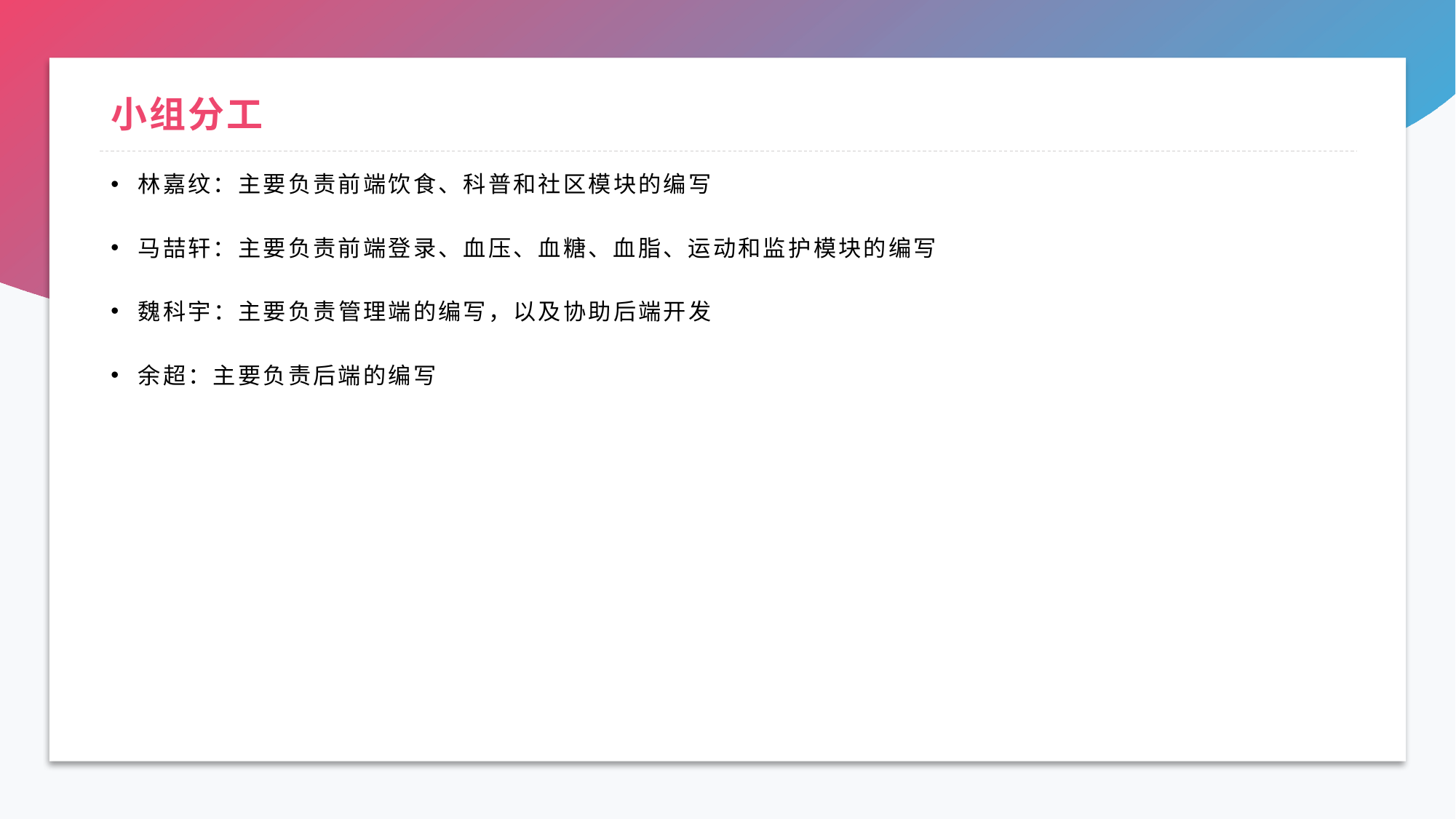

# 小组分工
林嘉纹：主要负责前端饮食、科普和社区模块的编写
马喆轩：主要负责前端登录、血压、血糖、血脂、运动和监护模块的编写
魏科宇：主要负责管理端的编写，以及协助后端开发
余超：主要负责后端的编写